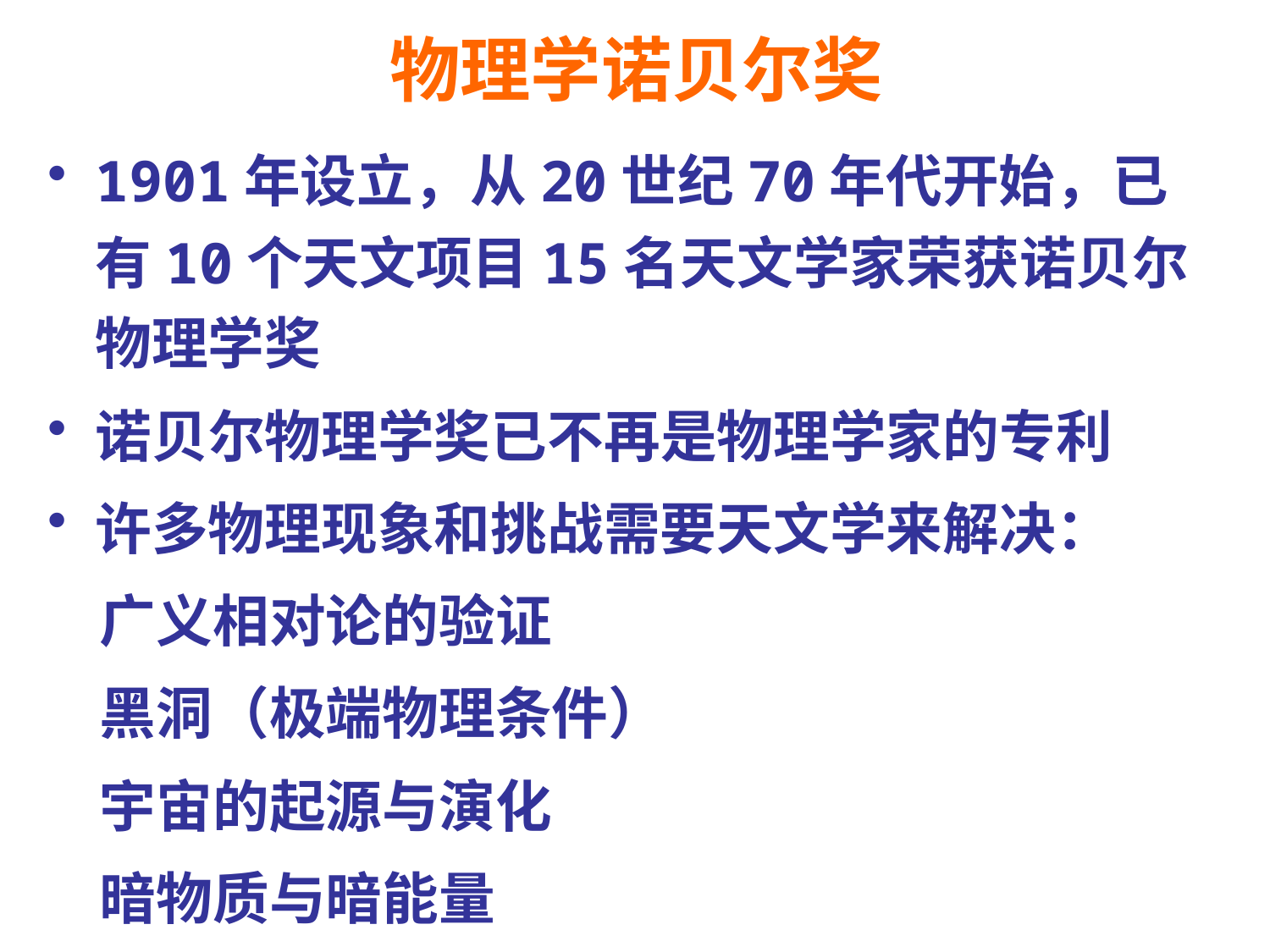

# 物理学诺贝尔奖
1901年设立，从20世纪70年代开始，已有10个天文项目15名天文学家荣获诺贝尔物理学奖
诺贝尔物理学奖已不再是物理学家的专利
许多物理现象和挑战需要天文学来解决：
   广义相对论的验证
   黑洞（极端物理条件）
   宇宙的起源与演化
   暗物质与暗能量